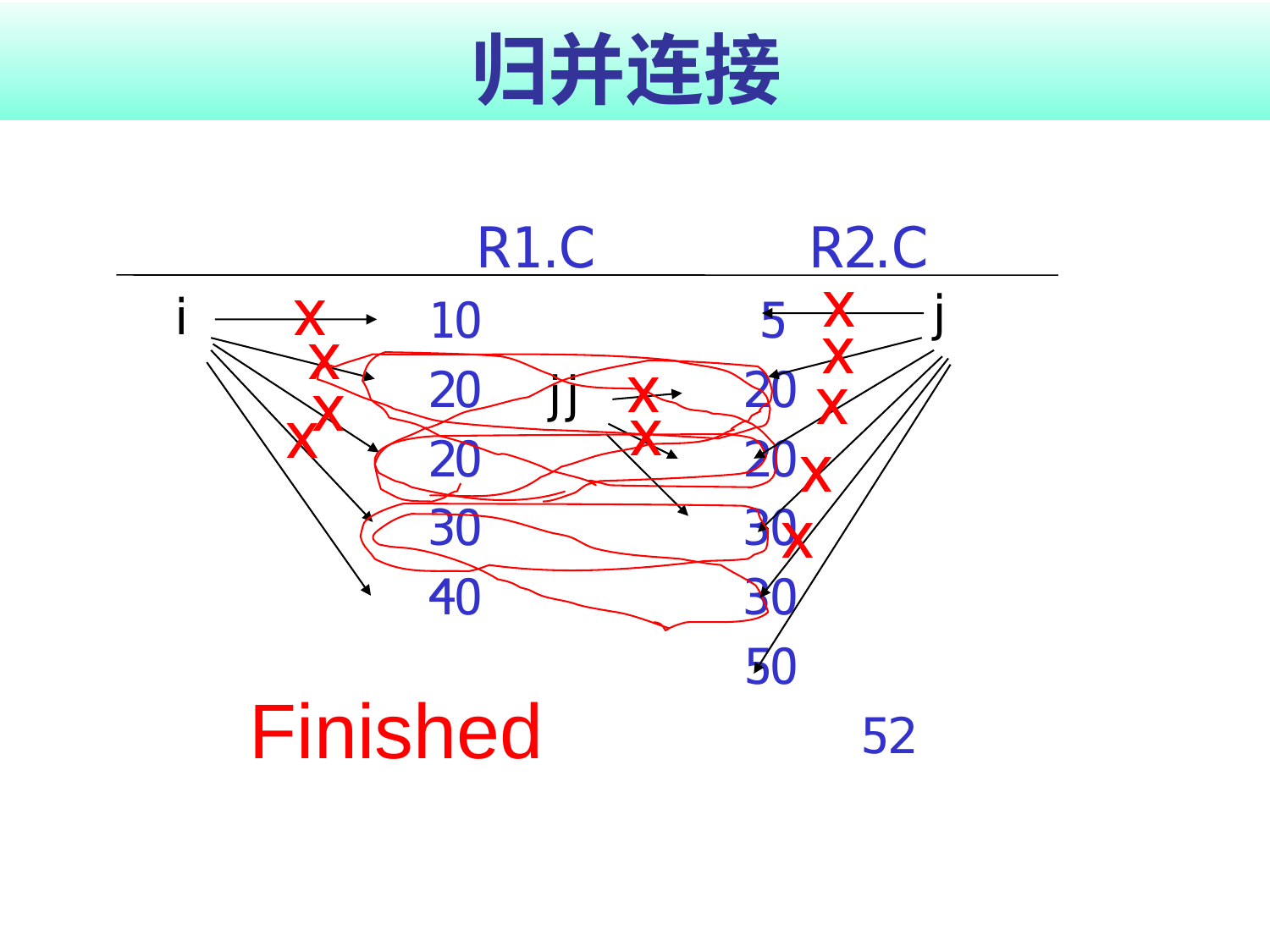

# 归并连接
   	          R1.C		R2.C
			10		     5
	 		20		    20
			20		    20
			30		    30
			40		    30
					    50
					    52
x
x

j
i
x
x

x

x

jj

x

x
x

x

x

Finished